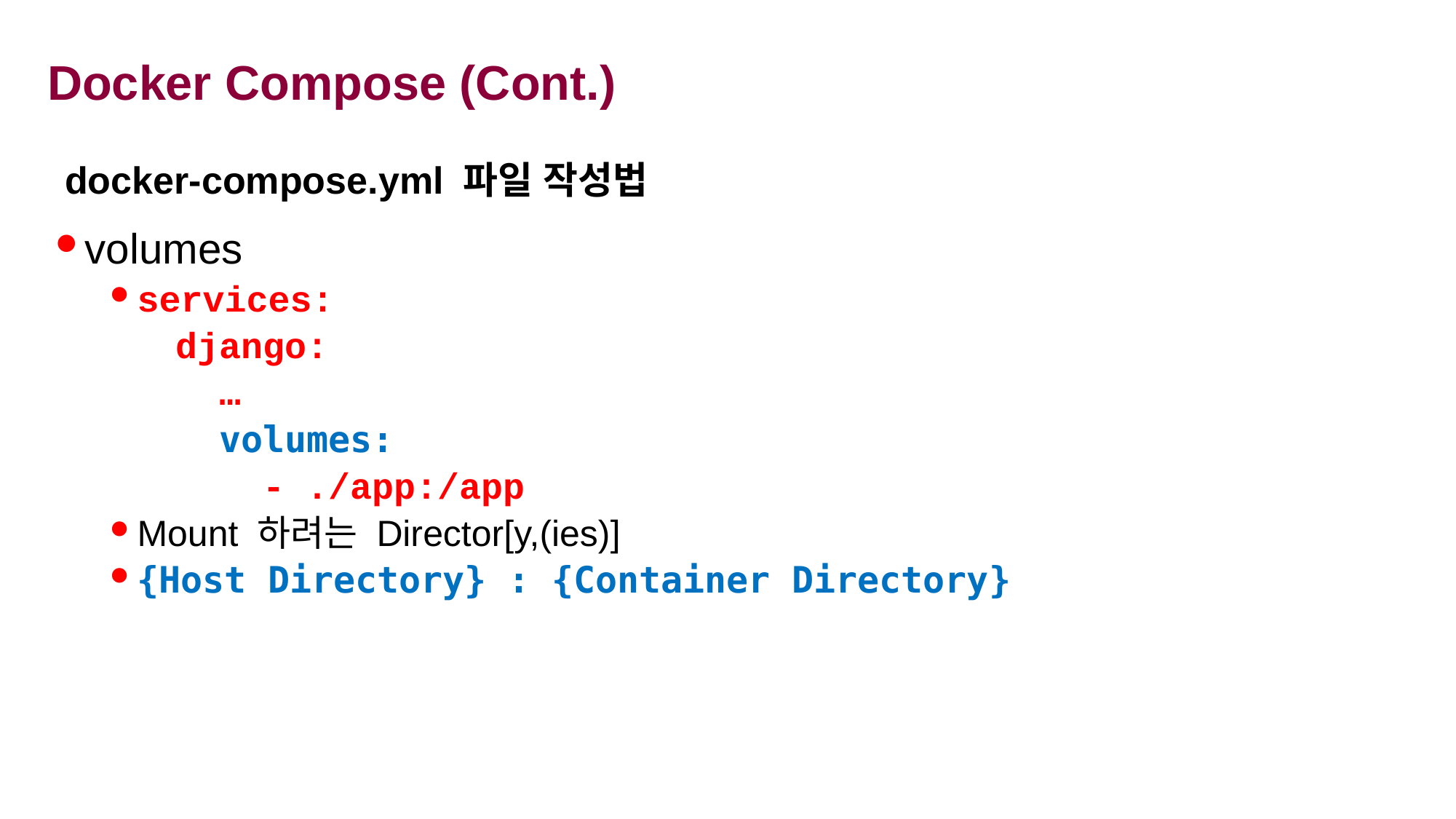

# Docker Compose (Cont.)
docker-compose.yml 파일 작성법
volumes
services:
   django:
     …
     volumes:
       - ./app:/app
Mount 하려는 Director[y,(ies)]
{Host Directory} : {Container Directory}